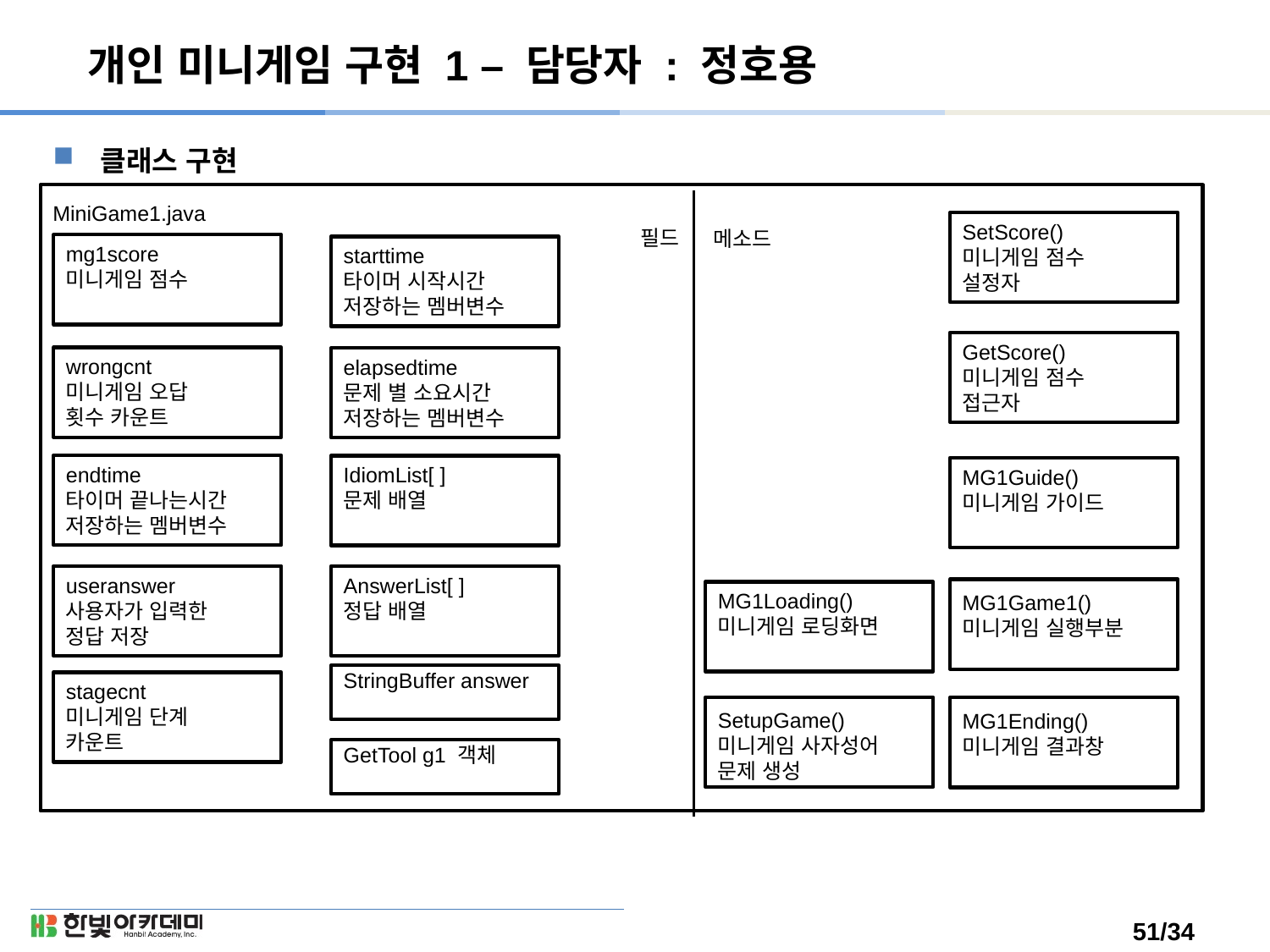

# 개인 미니게임 구현 1 – 담당자 : 정호용
클래스 구현

MiniGame1.java
필드
메소드

SetScore()
미니게임 점수
설정자

mg1score
미니게임 점수

starttime
타이머 시작시간 저장하는 멤버변수

GetScore()
미니게임 점수
접근자

wrongcnt
미니게임 오답
횟수 카운트

elapsedtime
문제 별 소요시간 저장하는 멤버변수

endtime
타이머 끝나는시간 저장하는 멤버변수

IdiomList[ ]
문제 배열

MG1Guide()
미니게임 가이드

AnswerList[ ]
정답 배열

useranswer
사용자가 입력한 정답 저장

MG1Game1()
미니게임 실행부분

MG1Loading()
미니게임 로딩화면
StringBuffer answer

stagecnt
미니게임 단계
카운트

SetupGame()
미니게임 사자성어 문제 생성

MG1Ending()
미니게임 결과창
GetTool g1 객체